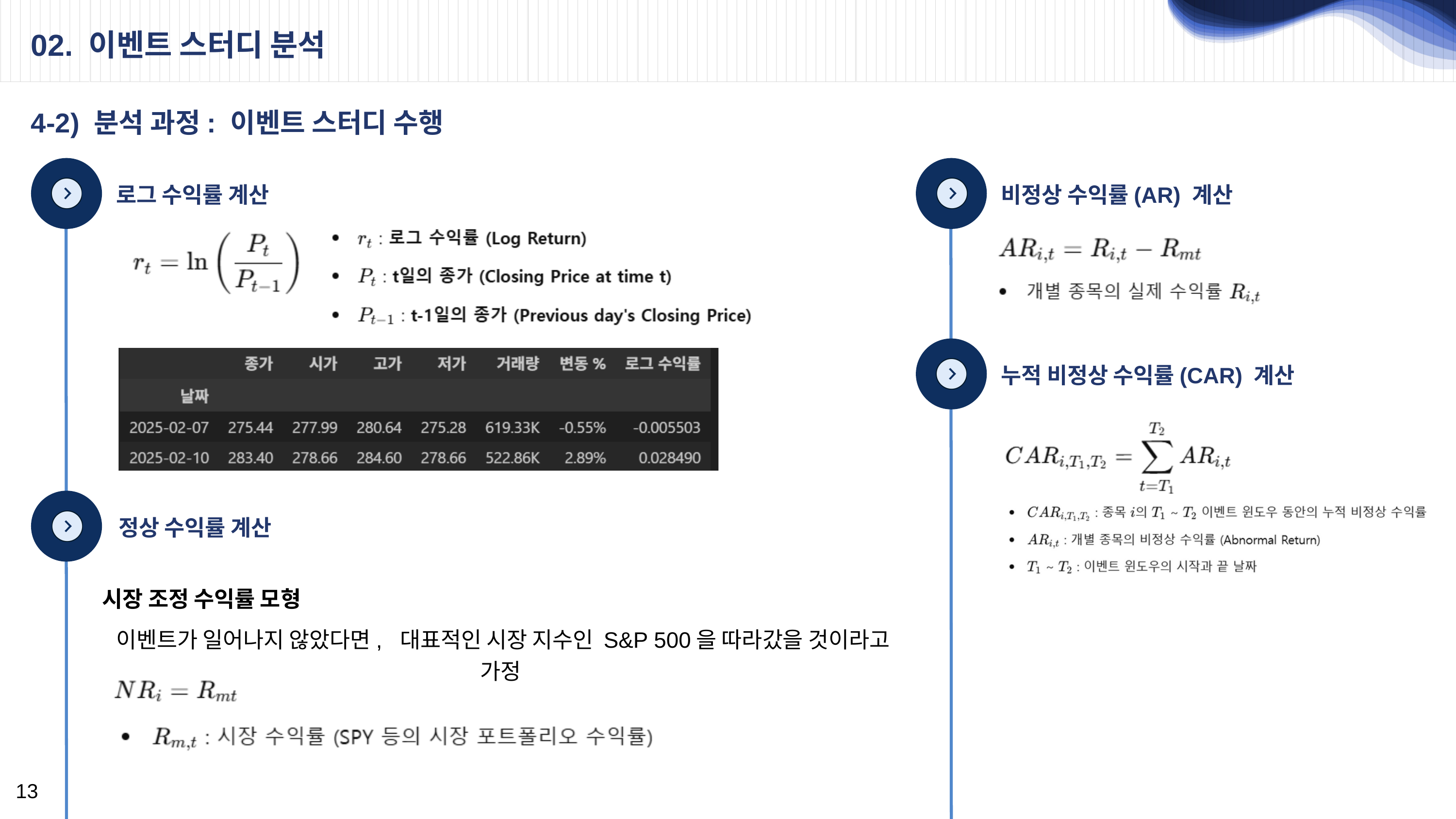

02. 이벤트 스터디 분석
4-2) 분석 과정: 이벤트 스터디 수행

로그 수익률 계산
비정상 수익률(AR) 계산

누적 비정상 수익률(CAR) 계산

정상 수익률 계산
시장 조정 수익률 모형
이벤트가 일어나지 않았다면,  대표적인 시장 지수인 S&P 500을 따라갔을 것이라고 가정

13